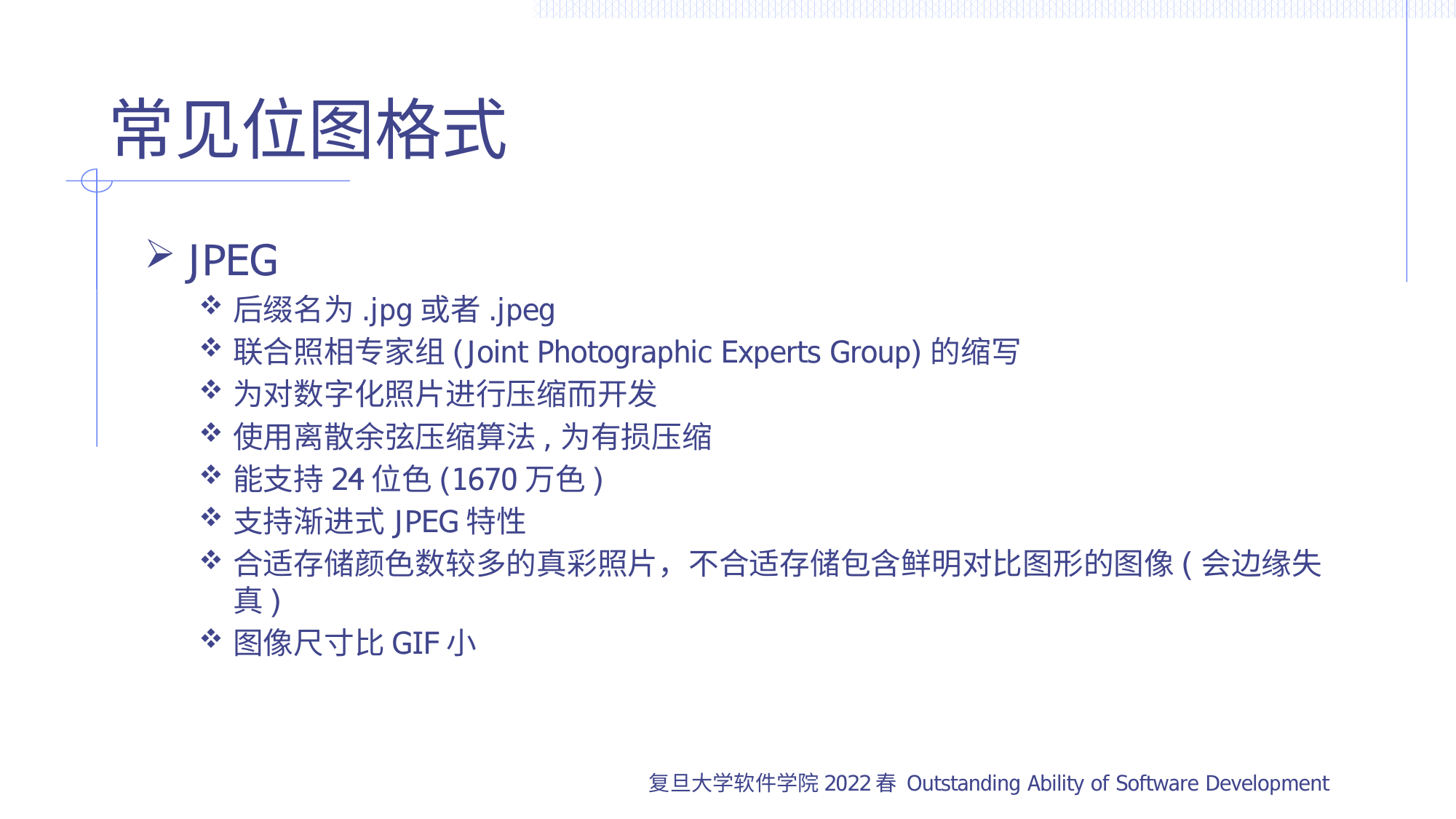

# 常见位图格式
JPEG
后缀名为.jpg或者.jpeg
联合照相专家组(Joint Photographic Experts Group)的缩写
为对数字化照片进行压缩而开发
使用离散余弦压缩算法,为有损压缩
能支持24位色(1670万色)
支持渐进式JPEG特性
合适存储颜色数较多的真彩照片，不合适存储包含鲜明对比图形的图像(会边缘失真)
图像尺寸比GIF小